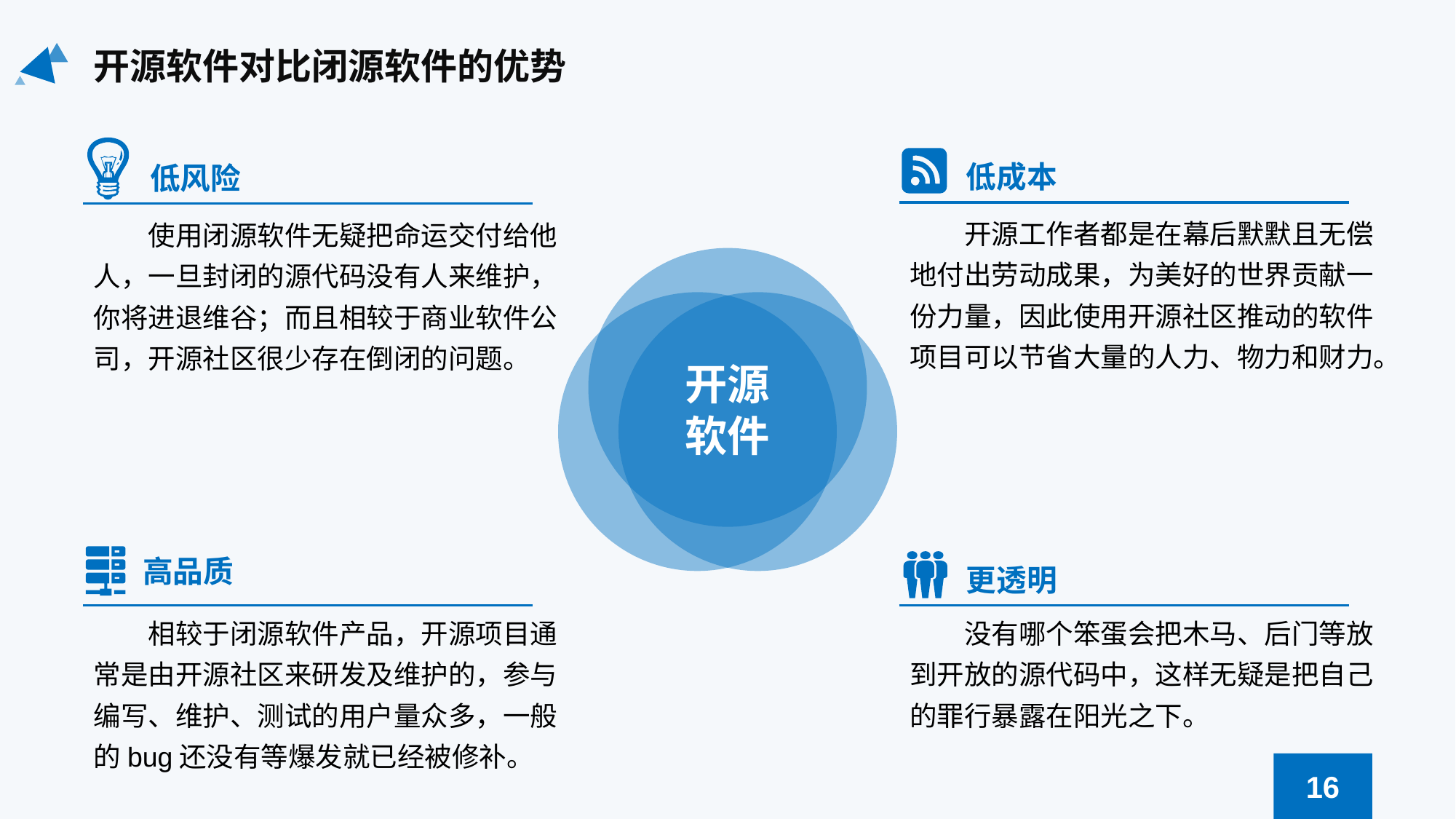

开源软件对比闭源软件的优势

低成本
低风险
开源工作者都是在幕后默默且无偿地付出劳动成果，为美好的世界贡献一份力量，因此使用开源社区推动的软件项目可以节省大量的人力、物力和财力。
使用闭源软件无疑把命运交付给他人，一旦封闭的源代码没有人来维护，你将进退维谷；而且相较于商业软件公司，开源社区很少存在倒闭的问题。

开源软件

高品质

更透明
相较于闭源软件产品，开源项目通常是由开源社区来研发及维护的，参与编写、维护、测试的用户量众多，一般的bug还没有等爆发就已经被修补。
没有哪个笨蛋会把木马、后门等放到开放的源代码中，这样无疑是把自己的罪行暴露在阳光之下。

16